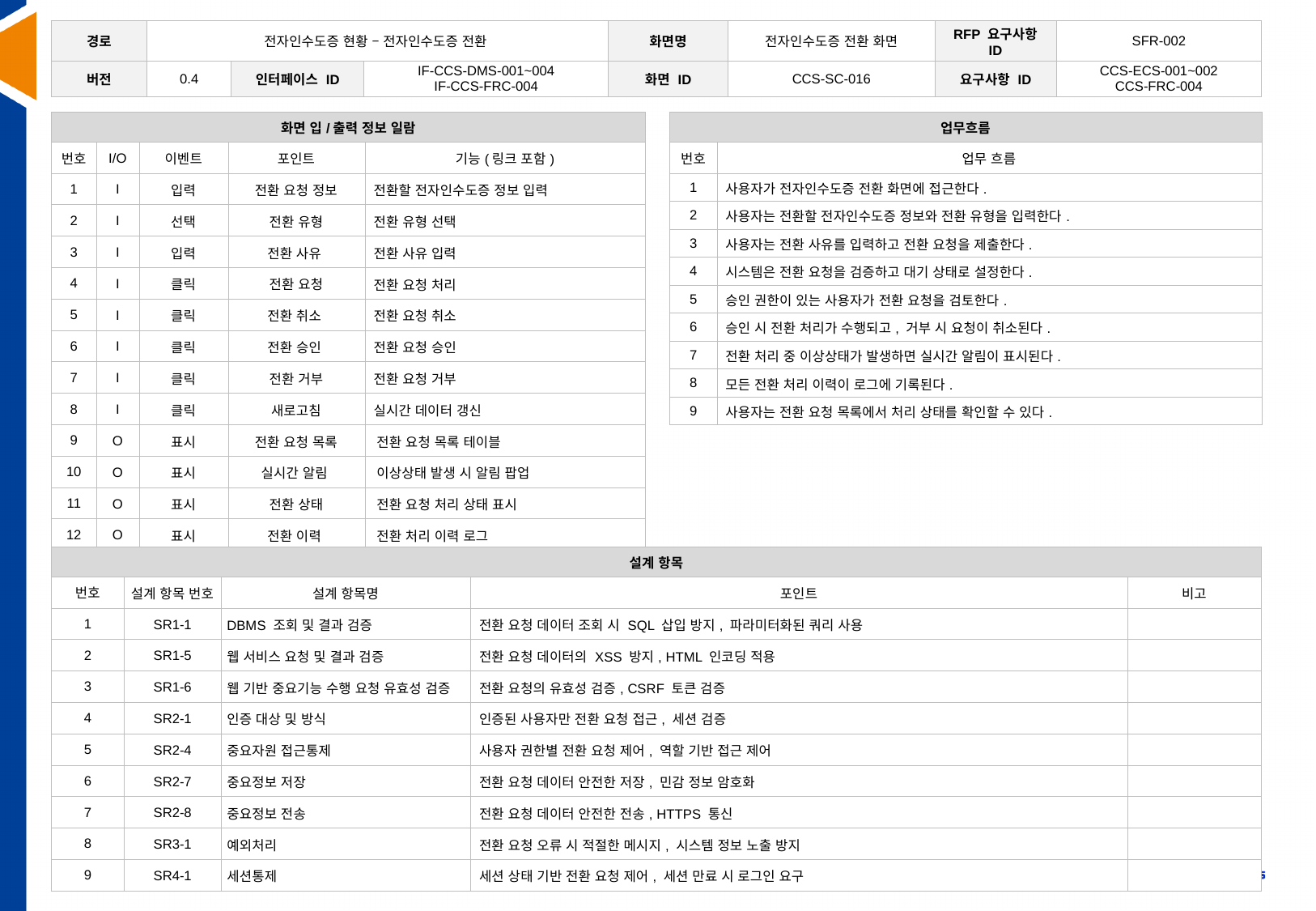

| 경로 | 전자인수도증 현황 – 전자인수도증 전환 |  |  | 화면명 | 전자인수도증 전환 화면 | RFP 요구사항 ID | SFR-002 |
| --- | --- | --- | --- | --- | --- | --- | --- |
| 버전 | 0.4 | 인터페이스 ID | IF-CCS-DMS-001~004 IF-CCS-FRC-004 | 화면 ID | CCS-SC-016 | 요구사항 ID | CCS-ECS-001~002 CCS-FRC-004 |
| 화면 입/출력 정보 일람 |  |  |  |  |
| --- | --- | --- | --- | --- |
| 번호 | I/O | 이벤트 | 포인트 | 기능(링크 포함) |
| 1 | I | 입력 | 전환 요청 정보 | 전환할 전자인수도증 정보 입력 |
| 2 | I | 선택 | 전환 유형 | 전환 유형 선택 |
| 3 | I | 입력 | 전환 사유 | 전환 사유 입력 |
| 4 | I | 클릭 | 전환 요청 | 전환 요청 처리 |
| 5 | I | 클릭 | 전환 취소 | 전환 요청 취소 |
| 6 | I | 클릭 | 전환 승인 | 전환 요청 승인 |
| 7 | I | 클릭 | 전환 거부 | 전환 요청 거부 |
| 8 | I | 클릭 | 새로고침 | 실시간 데이터 갱신 |
| 9 | O | 표시 | 전환 요청 목록 | 전환 요청 목록 테이블 |
| 10 | O | 표시 | 실시간 알림 | 이상상태 발생 시 알림 팝업 |
| 11 | O | 표시 | 전환 상태 | 전환 요청 처리 상태 표시 |
| 12 | O | 표시 | 전환 이력 | 전환 처리 이력 로그 |
| 13 | O | 표시 | 승인/거부 결과 | 전환 요청 승인/거부 결과 메시지 |
| 업무흐름 |  |
| --- | --- |
| 번호 | 업무 흐름 |
| 1 | 사용자가 전자인수도증 전환 화면에 접근한다. |
| 2 | 사용자는 전환할 전자인수도증 정보와 전환 유형을 입력한다. |
| 3 | 사용자는 전환 사유를 입력하고 전환 요청을 제출한다. |
| 4 | 시스템은 전환 요청을 검증하고 대기 상태로 설정한다. |
| 5 | 승인 권한이 있는 사용자가 전환 요청을 검토한다. |
| 6 | 승인 시 전환 처리가 수행되고, 거부 시 요청이 취소된다. |
| 7 | 전환 처리 중 이상상태가 발생하면 실시간 알림이 표시된다. |
| 8 | 모든 전환 처리 이력이 로그에 기록된다. |
| 9 | 사용자는 전환 요청 목록에서 처리 상태를 확인할 수 있다. |
| 설계 항목 |  |  |  |  |
| --- | --- | --- | --- | --- |
| 번호 | 설계 항목 번호 | 설계 항목명 | 포인트 | 비고 |
| 1 | SR1-1 | DBMS 조회 및 결과 검증 | 전환 요청 데이터 조회 시 SQL 삽입 방지, 파라미터화된 쿼리 사용 |  |
| 2 | SR1-5 | 웹 서비스 요청 및 결과 검증 | 전환 요청 데이터의 XSS 방지, HTML 인코딩 적용 |  |
| 3 | SR1-6 | 웹 기반 중요기능 수행 요청 유효성 검증 | 전환 요청의 유효성 검증, CSRF 토큰 검증 |  |
| 4 | SR2-1 | 인증 대상 및 방식 | 인증된 사용자만 전환 요청 접근, 세션 검증 |  |
| 5 | SR2-4 | 중요자원 접근통제 | 사용자 권한별 전환 요청 제어, 역할 기반 접근 제어 |  |
| 6 | SR2-7 | 중요정보 저장 | 전환 요청 데이터 안전한 저장, 민감 정보 암호화 |  |
| 7 | SR2-8 | 중요정보 전송 | 전환 요청 데이터 안전한 전송, HTTPS 통신 |  |
| 8 | SR3-1 | 예외처리 | 전환 요청 오류 시 적절한 메시지, 시스템 정보 노출 방지 |  |
| 9 | SR4-1 | 세션통제 | 세션 상태 기반 전환 요청 제어, 세션 만료 시 로그인 요구 |  |